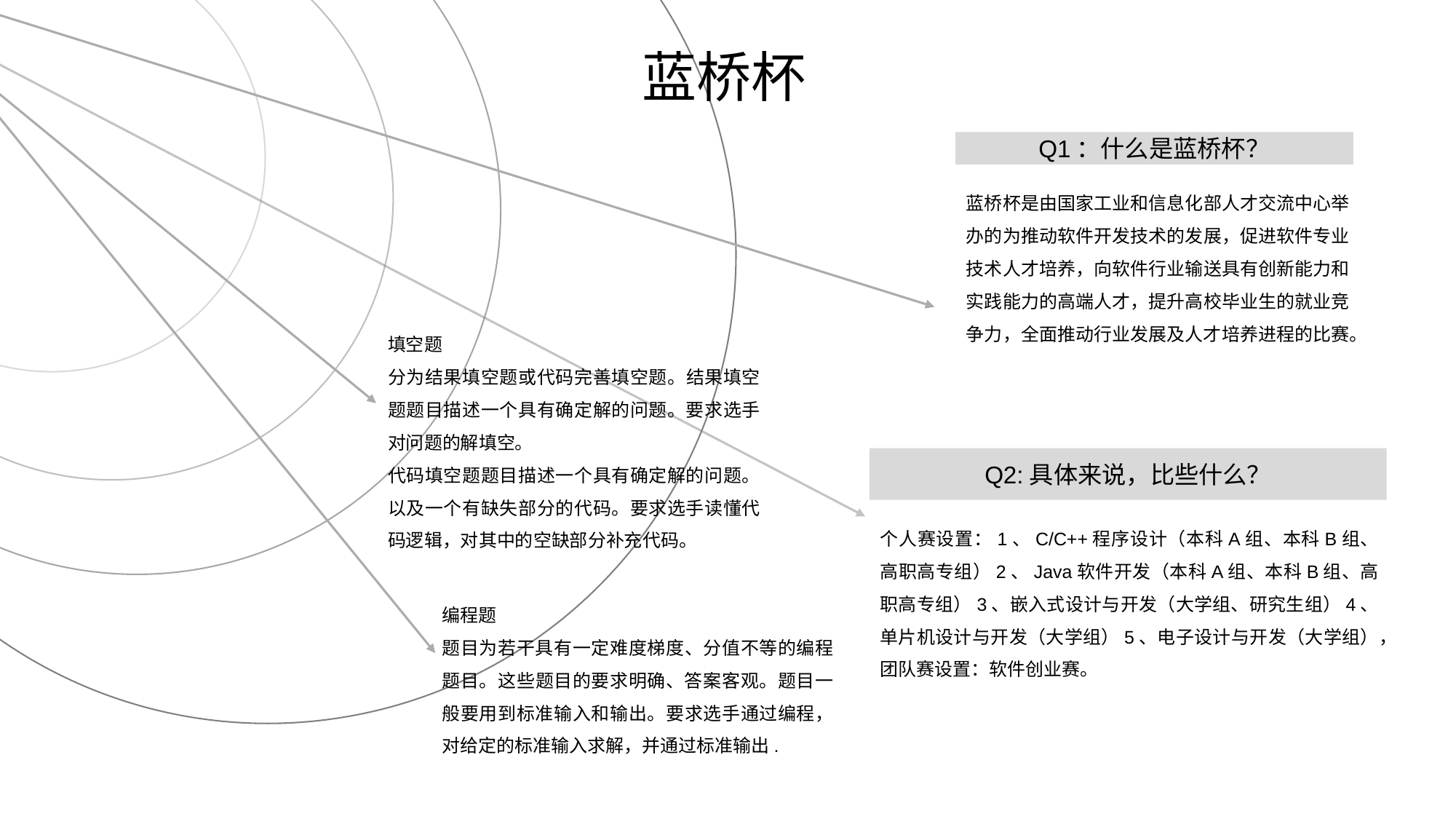

蓝桥杯
Q1：什么是蓝桥杯？
蓝桥杯是由国家工业和信息化部人才交流中心举办的为推动软件开发技术的发展，促进软件专业技术人才培养，向软件行业输送具有创新能力和实践能力的高端人才，提升高校毕业生的就业竞争力，全面推动行业发展及人才培养进程的比赛。
填空题
分为结果填空题或代码完善填空题。结果填空题题目描述一个具有确定解的问题。要求选手对问题的解填空。
代码填空题题目描述一个具有确定解的问题。以及一个有缺失部分的代码。要求选手读懂代码逻辑，对其中的空缺部分补充代码。
Q2:具体来说，比些什么？
个人赛设置：1、C/C++程序设计（本科A组、本科B组、高职高专组）2、Java软件开发（本科A组、本科B组、高职高专组）3、嵌入式设计与开发（大学组、研究生组）4、单片机设计与开发（大学组）5、电子设计与开发（大学组），团队赛设置：软件创业赛。
编程题
题目为若干具有一定难度梯度、分值不等的编程题目。这些题目的要求明确、答案客观。题目一般要用到标准输入和输出。要求选手通过编程，对给定的标准输入求解，并通过标准输出.